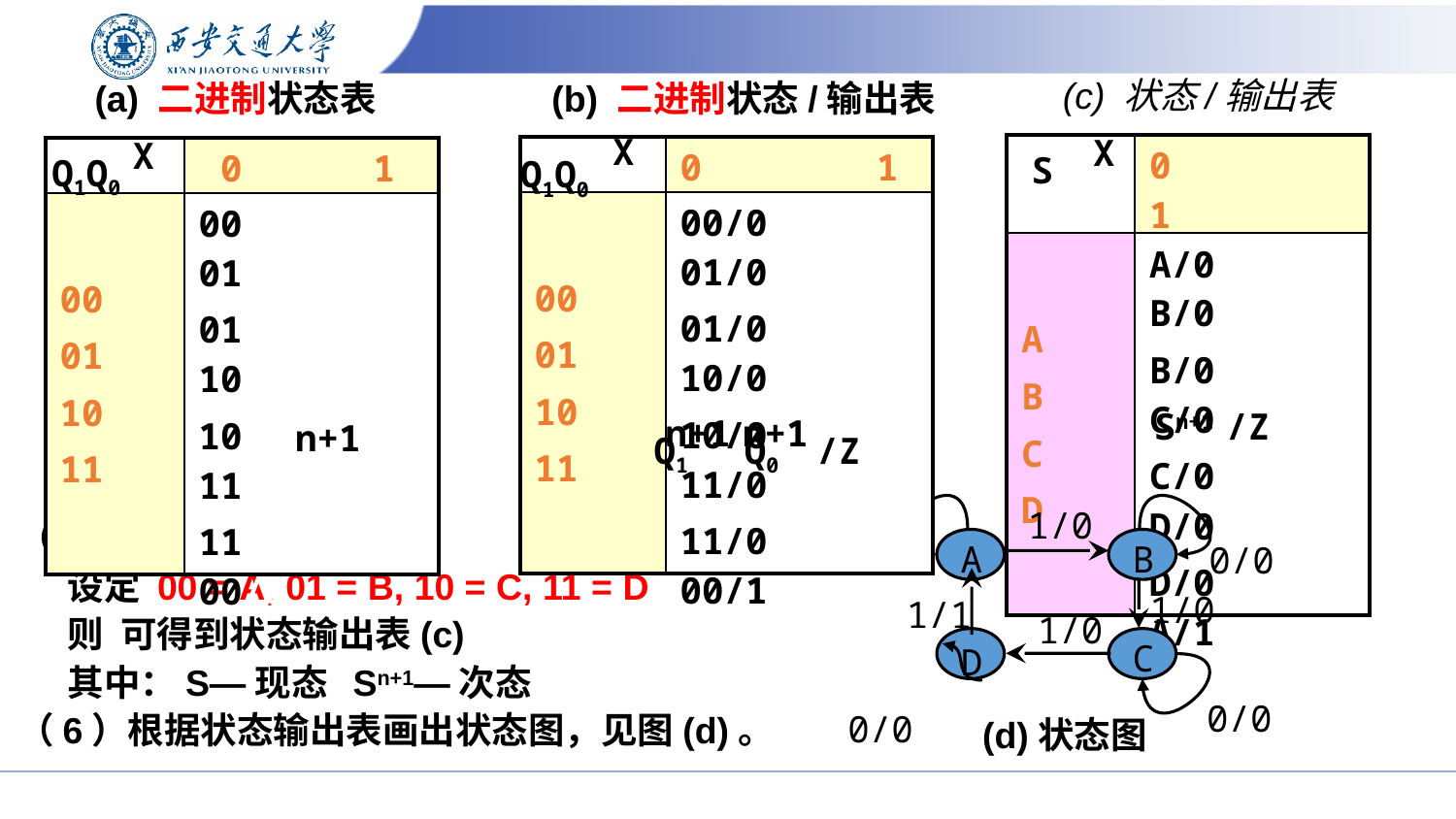

(c) 状态/输出表
(a) 二进制状态表
(b) 二进制状态/输出表
X
Q1Q0
n+1
n+1
    Q1   Q0   /Z
X
S
Sn+1 /Z
X
X
Q1Q0
n+1
Q1    Q0
|  | 0 1 |
| --- | --- |
| A B C D | A/0 B/0 B/0 C/0 C/0 D/0 D/0 A/1 |
|  | 0 1 |
| --- | --- |
| 00 01 10 11 | 00/0 01/0 01/0 10/0 10/0 11/0 11/0 00/1 |
|  | 0 1 |
| --- | --- |
| 00 01 10 11 | 00/0 01/0 01/0 10/0 10/0 11/0 11/0 00/0 |
Q1Q0
n+1
X/Z
1/0
0/0

A

B
0/0

1/0
1/1
1/0

C
D

0/0
0/0
(d)状态图
（5）写出状态/输出表
     设定 00 = A, 01 = B, 10 = C, 11 = D
     则  可得到状态输出表(c)
     其中：S—现态  Sn+1—次态
（6）根据状态输出表画出状态图，见图(d)。